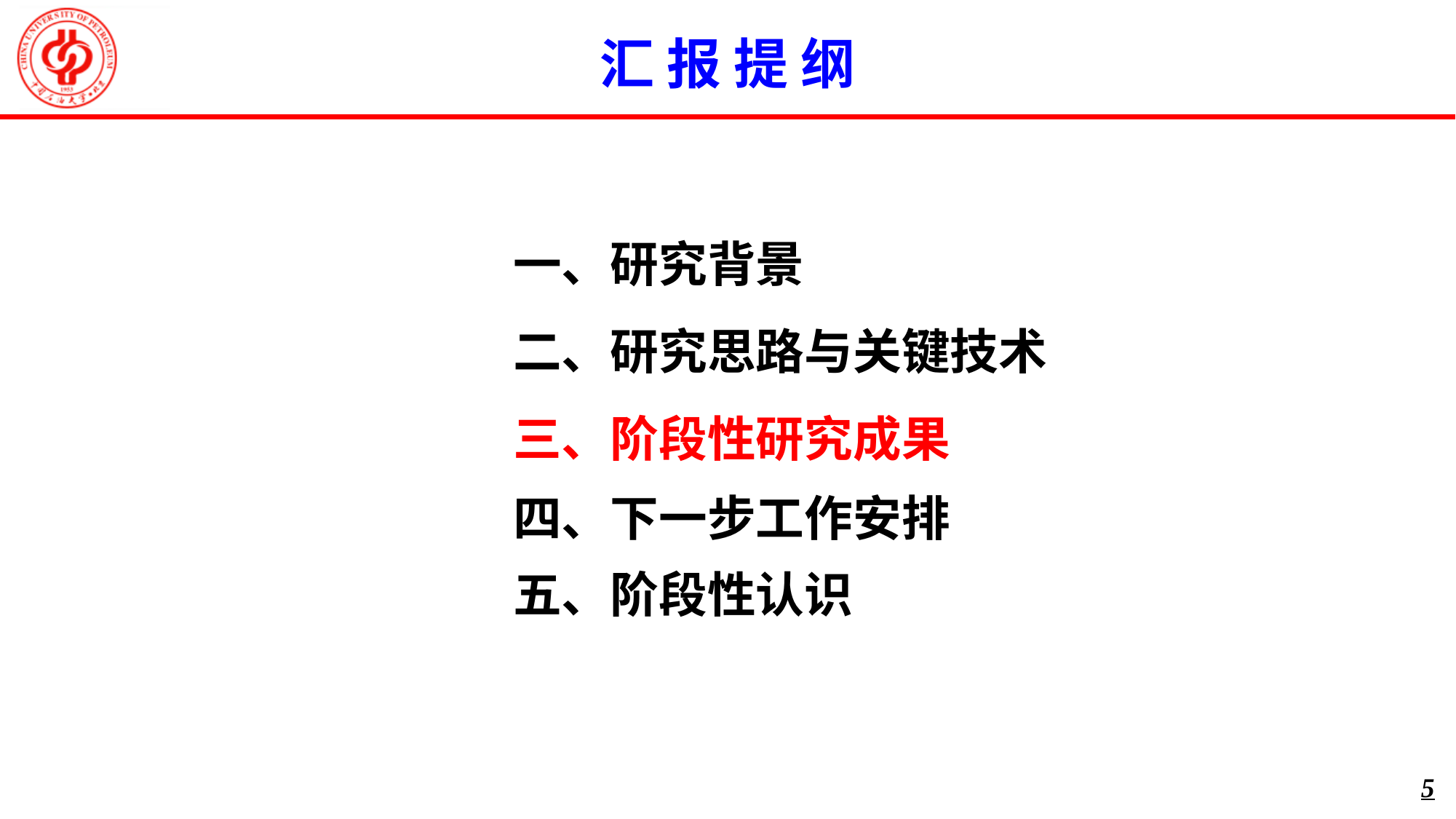

汇 报 提 纲
一、研究背景
二、研究思路与关键技术
三、阶段性研究成果
四、下一步工作安排
五、阶段性认识
5